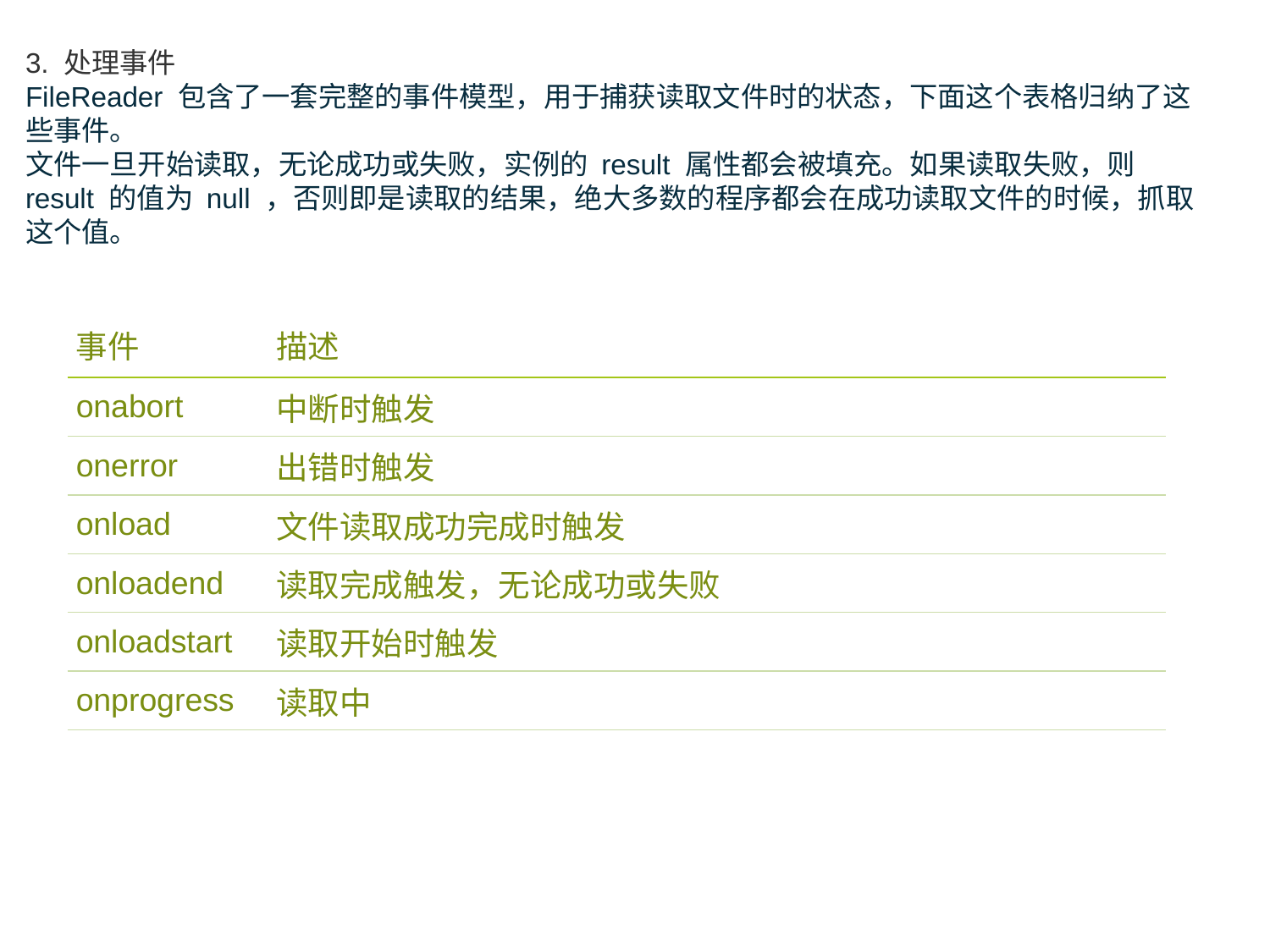

3. 处理事件
FileReader 包含了一套完整的事件模型，用于捕获读取文件时的状态，下面这个表格归纳了这些事件。
文件一旦开始读取，无论成功或失败，实例的 result 属性都会被填充。如果读取失败，则 result 的值为 null ，否则即是读取的结果，绝大多数的程序都会在成功读取文件的时候，抓取这个值。

| 事件 | 描述 |
| --- | --- |
| onabort | 中断时触发 |
| onerror | 出错时触发 |
| onload | 文件读取成功完成时触发 |
| onloadend | 读取完成触发，无论成功或失败 |
| onloadstart | 读取开始时触发 |
| onprogress | 读取中 |